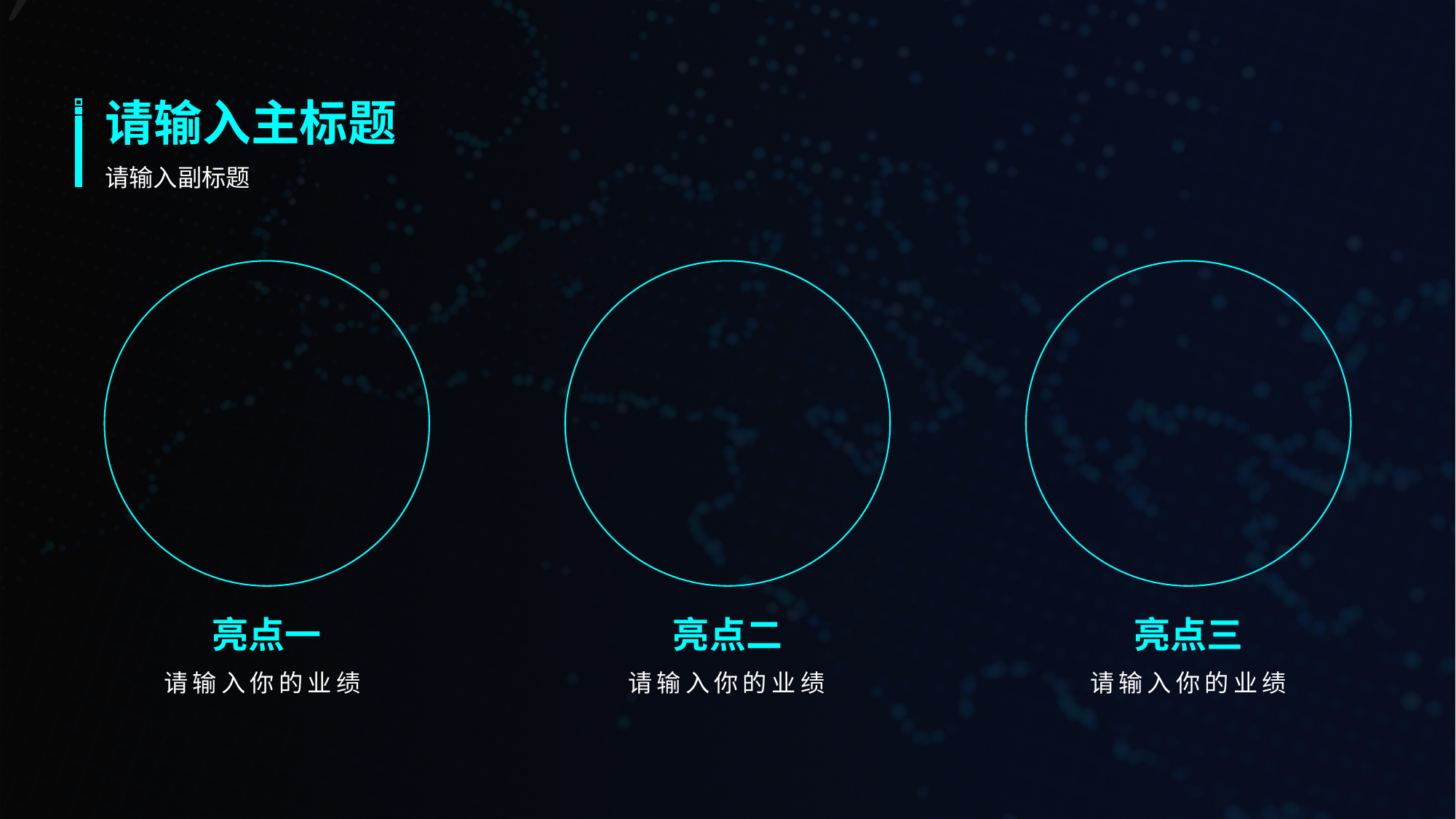

请输入主标题

请输入副标题

亮点一
亮点二
亮点三
请输入你的业绩
请输入你的业绩
请输入你的业绩